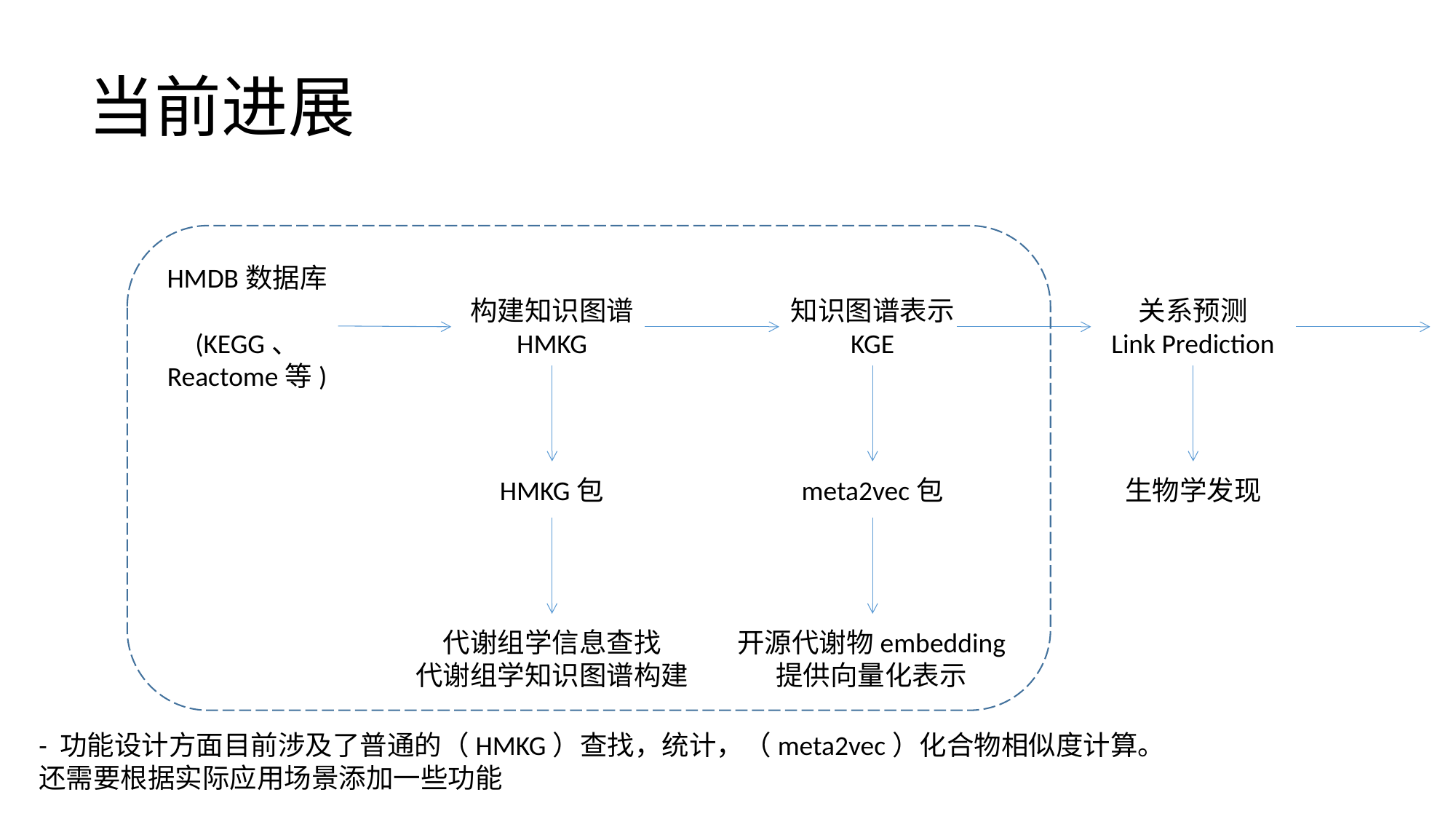

# 当前进展

HMDB数据库

(KEGG、
Reactome等)
构建知识图谱
HMKG
知识图谱表示
KGE
关系预测
Link Prediction
HMKG包
meta2vec包
生物学发现
代谢组学信息查找
代谢组学知识图谱构建
开源代谢物embedding
提供向量化表示
- 功能设计方面目前涉及了普通的（HMKG）查找，统计，（meta2vec）化合物相似度计算。
还需要根据实际应用场景添加一些功能